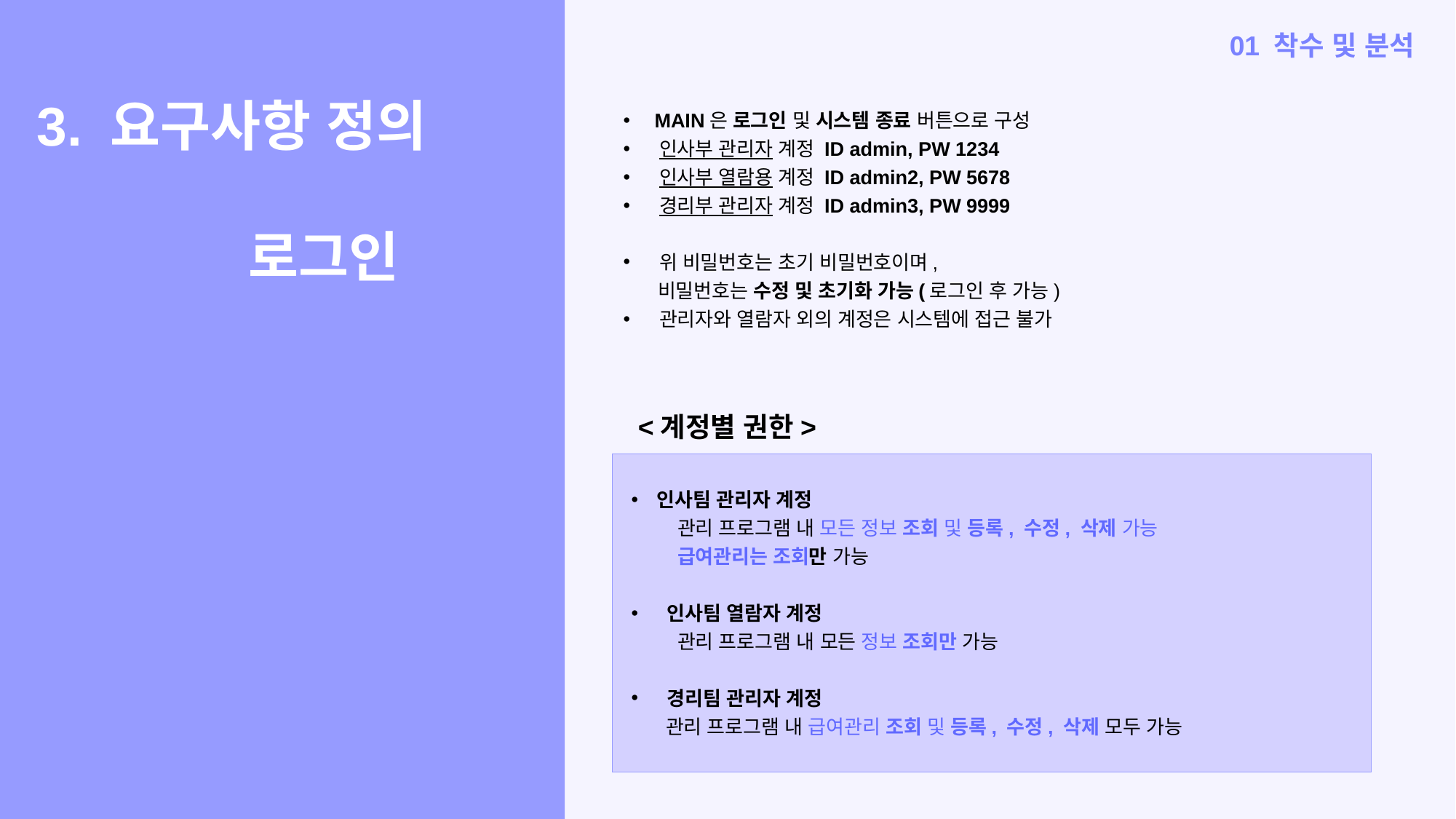

01 착수 및 분석
3. 요구사항 정의

             로그인
 MAIN은 로그인 및 시스템 종료 버튼으로 구성
 인사부 관리자 계정 ID admin, PW 1234
 인사부 열람용 계정 ID admin2, PW 5678
 경리부 관리자 계정 ID admin3, PW 9999

 위 비밀번호는 초기 비밀번호이며,
       비밀번호는 수정 및 초기화 가능(로그인 후 가능)
 관리자와 열람자 외의 계정은 시스템에 접근 불가
<계정별 권한>

인사팀 관리자 계정
관리 프로그램 내 모든 정보 조회 및 등록, 수정, 삭제 가능
급여관리는 조회만 가능

 인사팀 열람자 계정
관리 프로그램 내 모든 정보 조회만 가능

 경리팀 관리자 계정
       관리 프로그램 내 급여관리 조회 및 등록, 수정, 삭제 모두 가능